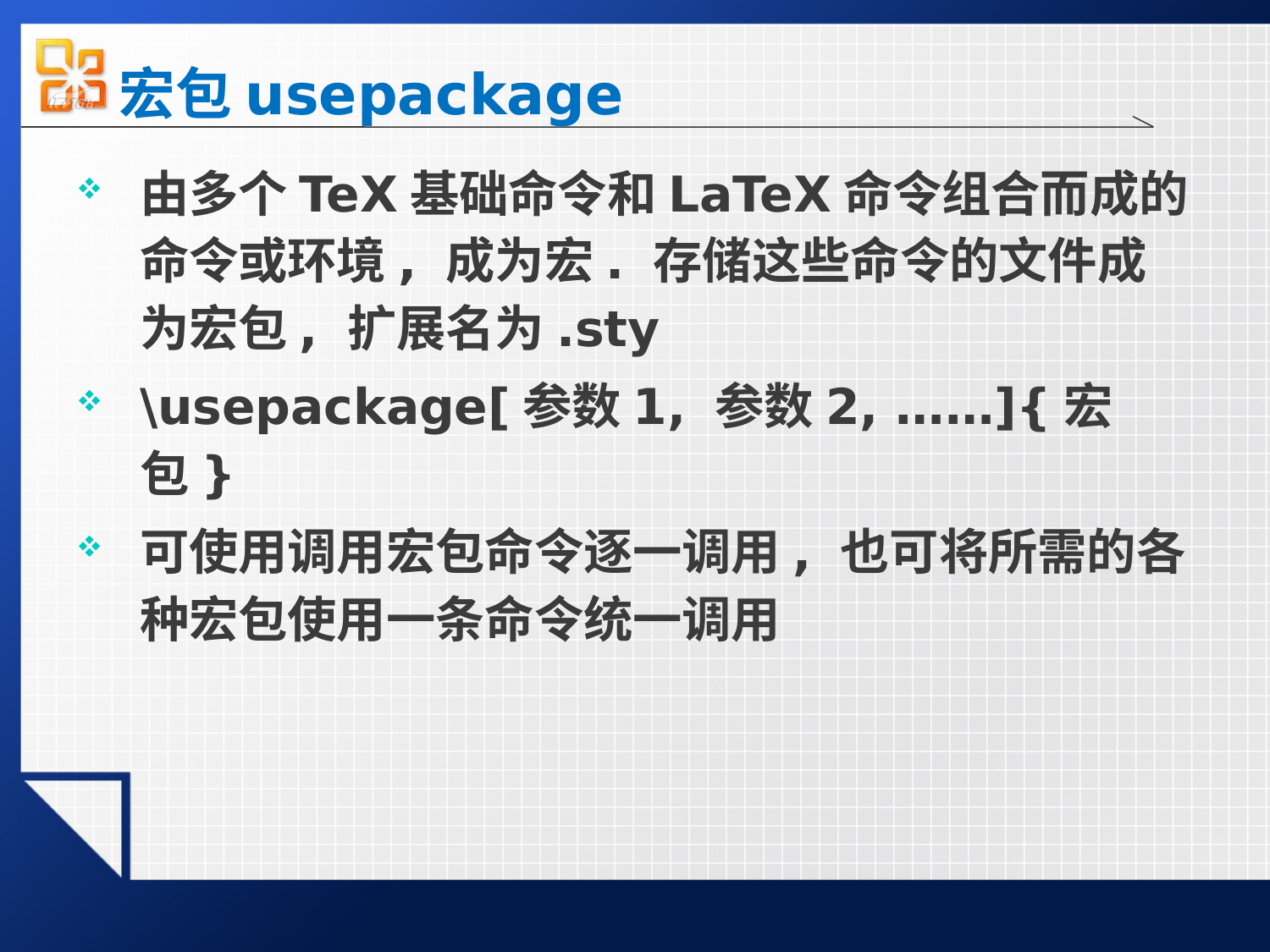

# 宏包usepackage
由多个TeX基础命令和LaTeX命令组合而成的命令或环境, 成为宏. 存储这些命令的文件成为宏包, 扩展名为.sty
\usepackage[参数1, 参数2, ……]{宏包}
可使用调用宏包命令逐一调用, 也可将所需的各种宏包使用一条命令统一调用